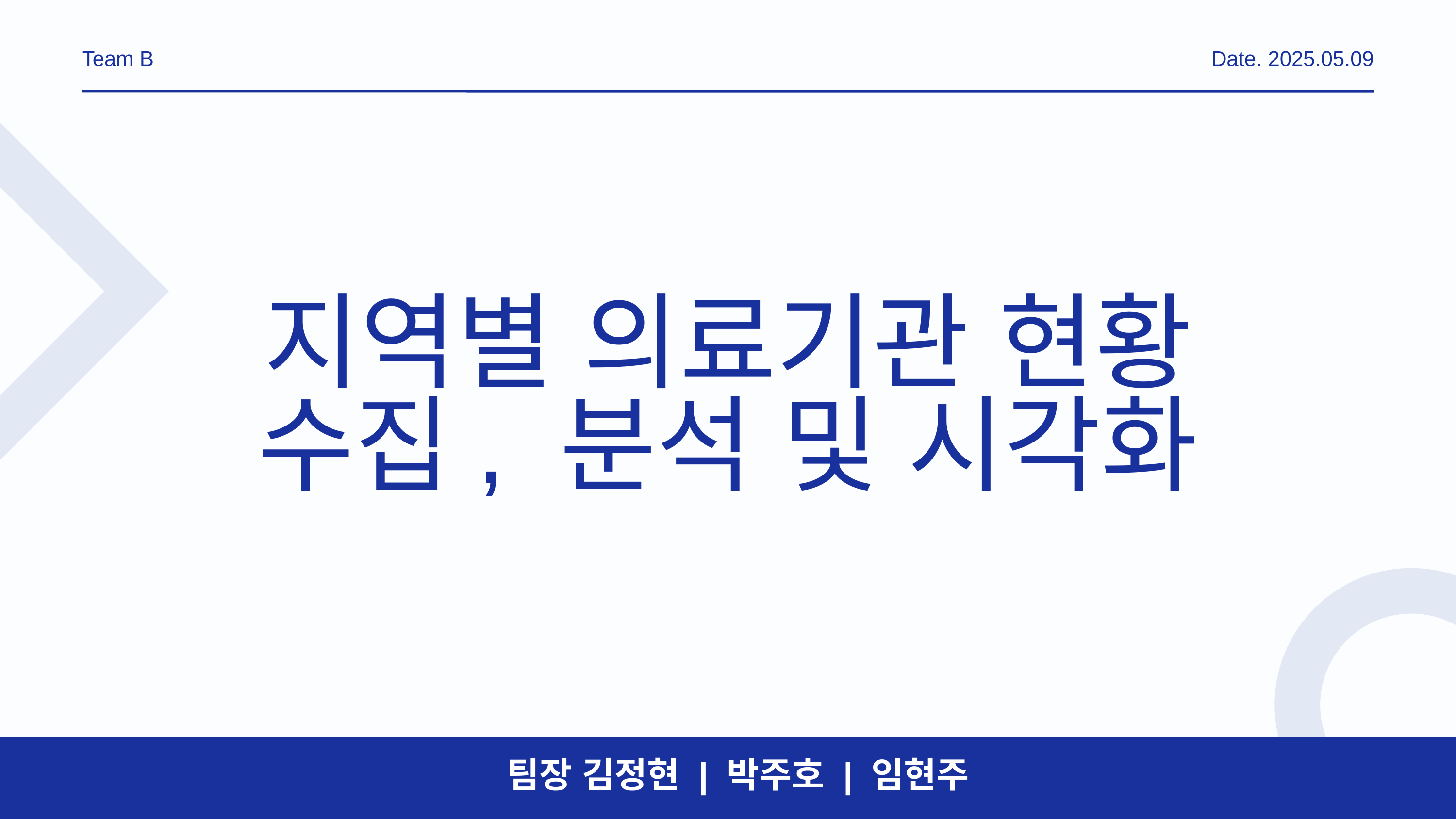

Team B
Date. 2025.05.09

지역별 의료기관 현황 수집, 분석 및 시각화

팀장 김정현 | 박주호 | 임현주